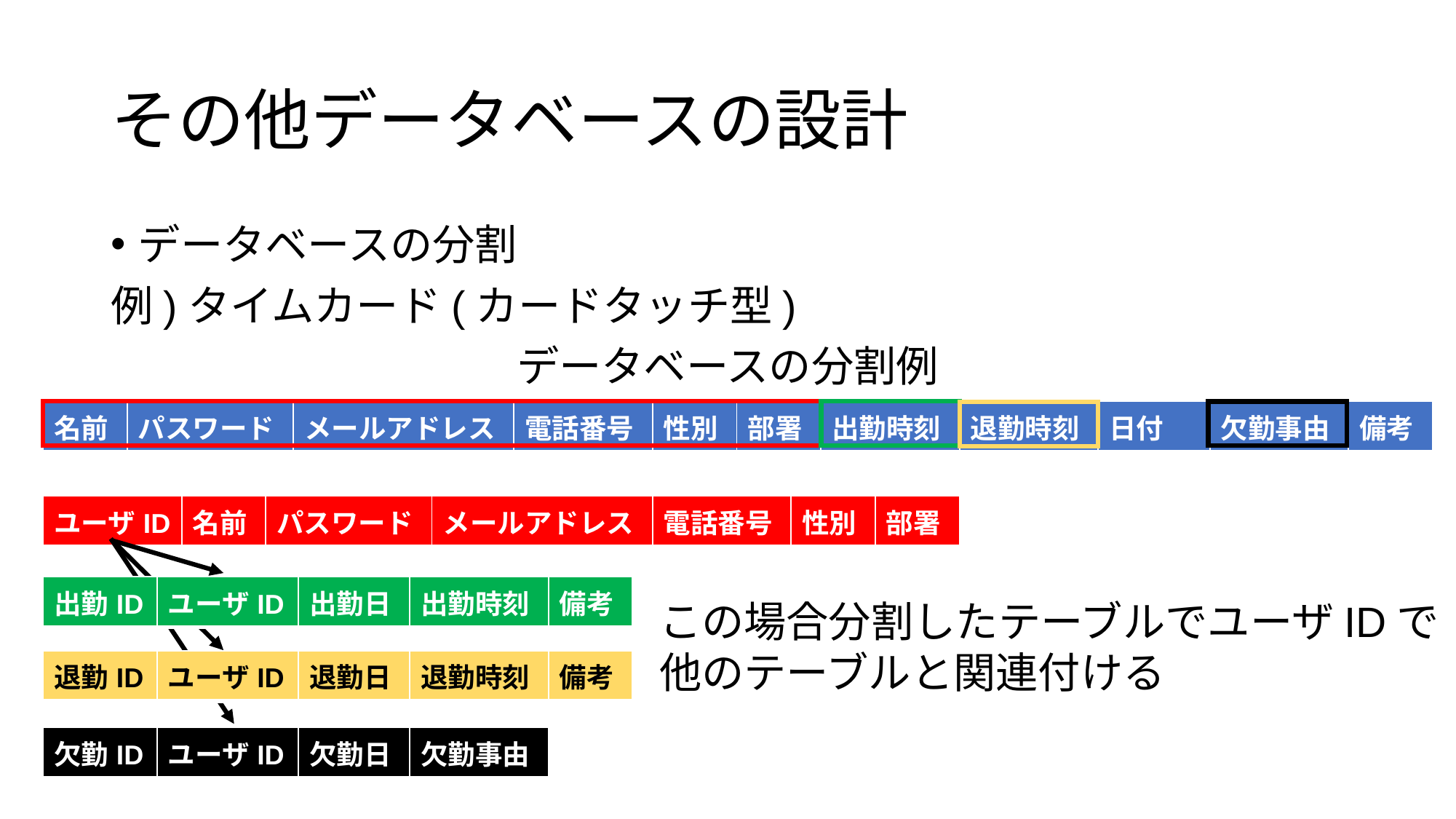

# その他データベースの設計
データベースの分割
例)タイムカード(カードタッチ型)
データベースの分割例
| 名前 | パスワード | メールアドレス | 電話番号 | 性別 | 部署 | 出勤時刻 | 退勤時刻 | 日付 | 欠勤事由 | 備考 |
| --- | --- | --- | --- | --- | --- | --- | --- | --- | --- | --- |

| ユーザID | 名前 | パスワード | メールアドレス | 電話番号 | 性別 | 部署 |
| --- | --- | --- | --- | --- | --- | --- |
| 出勤ID | ユーザID | 出勤日 | 出勤時刻 | 備考 |
| --- | --- | --- | --- | --- |
この場合分割したテーブルでユーザIDで
他のテーブルと関連付ける
| 退勤ID | ユーザID | 退勤日 | 退勤時刻 | 備考 |
| --- | --- | --- | --- | --- |
| 欠勤ID | ユーザID | 欠勤日 | 欠勤事由 |
| --- | --- | --- | --- |